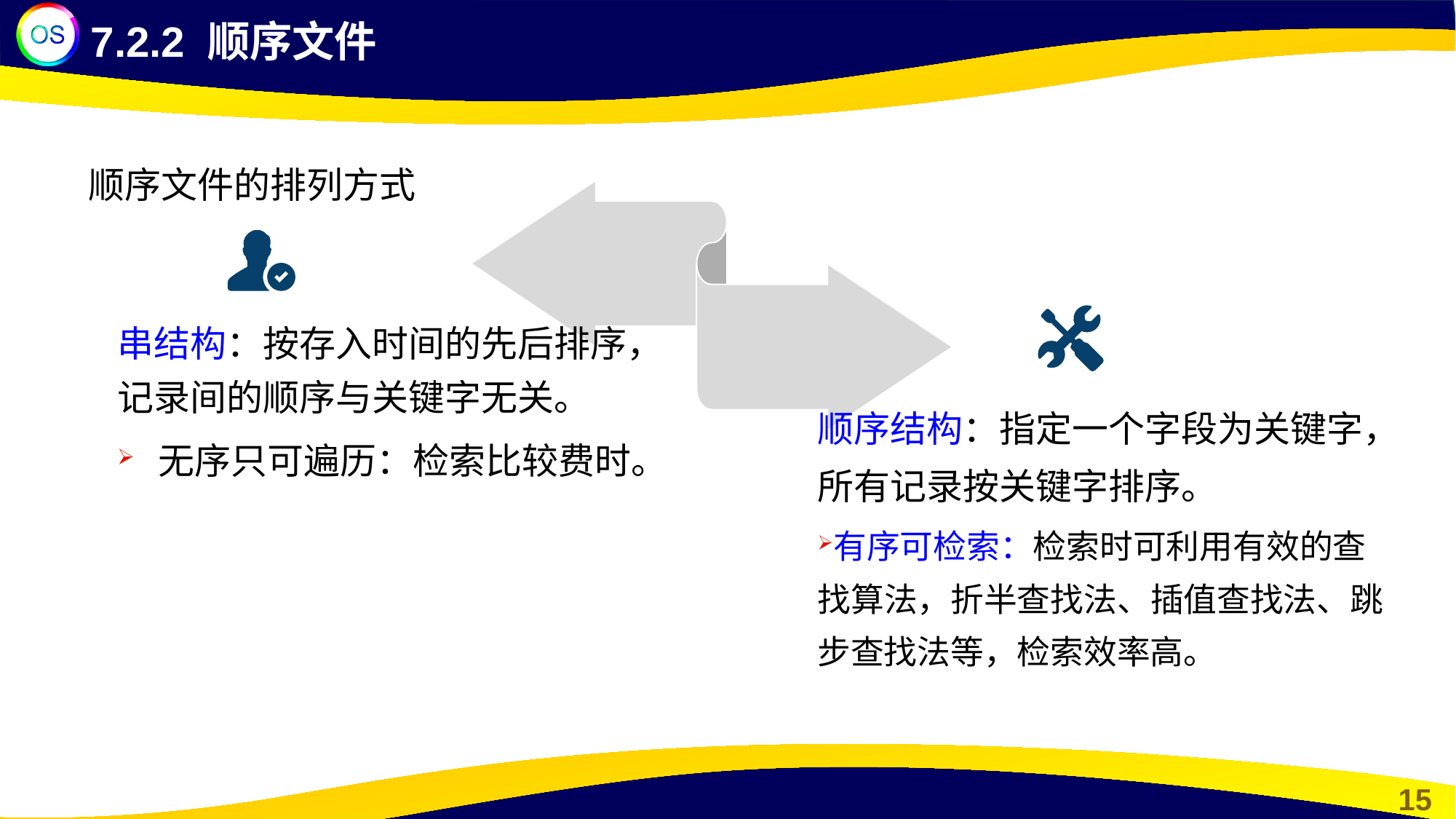

7.2.2 顺序文件
顺序文件的排列方式

串结构：按存入时间的先后排序，记录间的顺序与关键字无关。
无序只可遍历：检索比较费时。

顺序结构：指定一个字段为关键字，所有记录按关键字排序。
有序可检索：检索时可利用有效的查找算法，折半查找法、插值查找法、跳步查找法等，检索效率高。